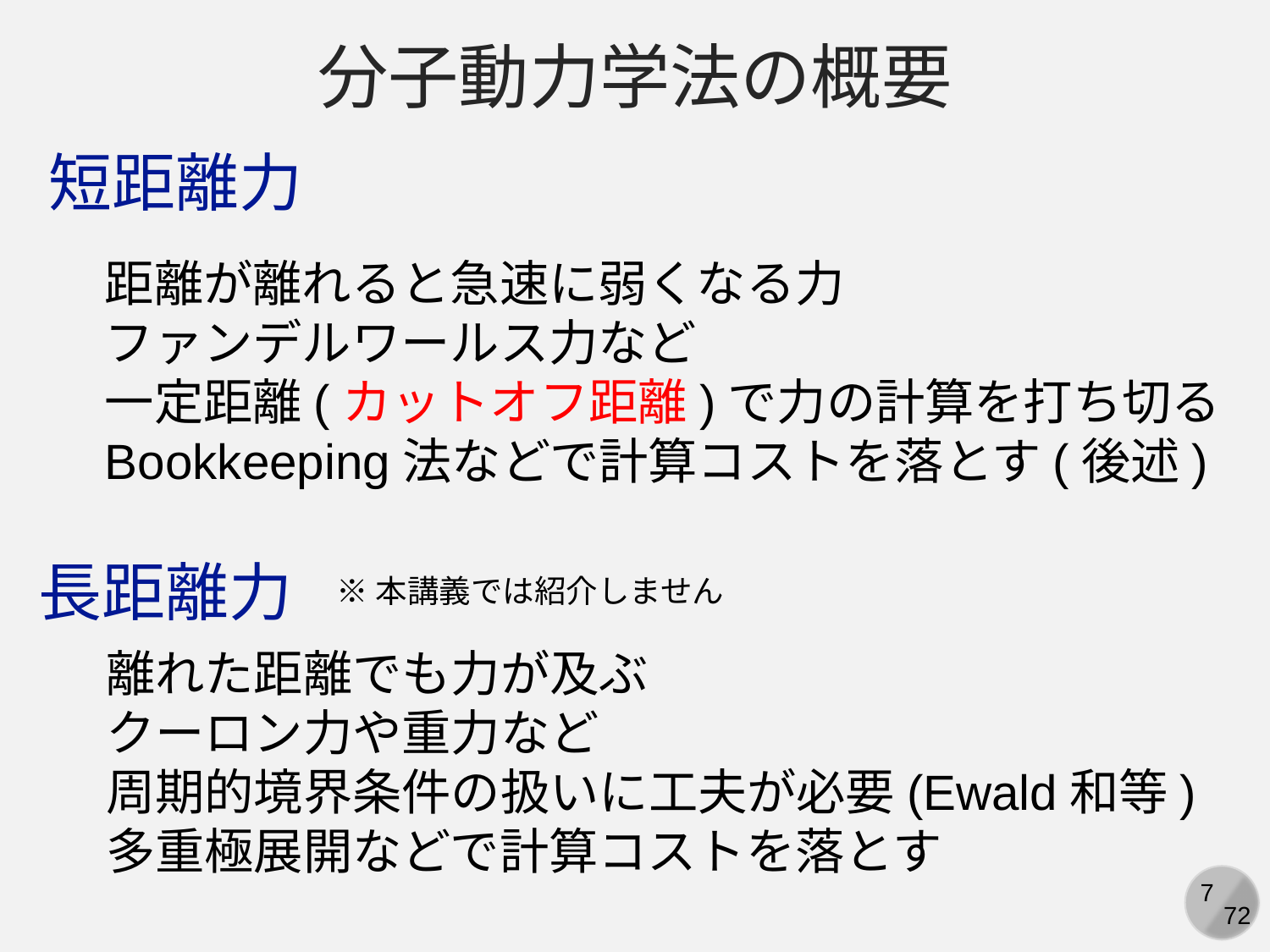

分子動力学法の概要
短距離力
距離が離れると急速に弱くなる力
ファンデルワールス力など
一定距離(カットオフ距離)で力の計算を打ち切る
Bookkeeping法などで計算コストを落とす(後述)
長距離力
※本講義では紹介しません
離れた距離でも力が及ぶ
クーロン力や重力など
周期的境界条件の扱いに工夫が必要(Ewald和等)
多重極展開などで計算コストを落とす